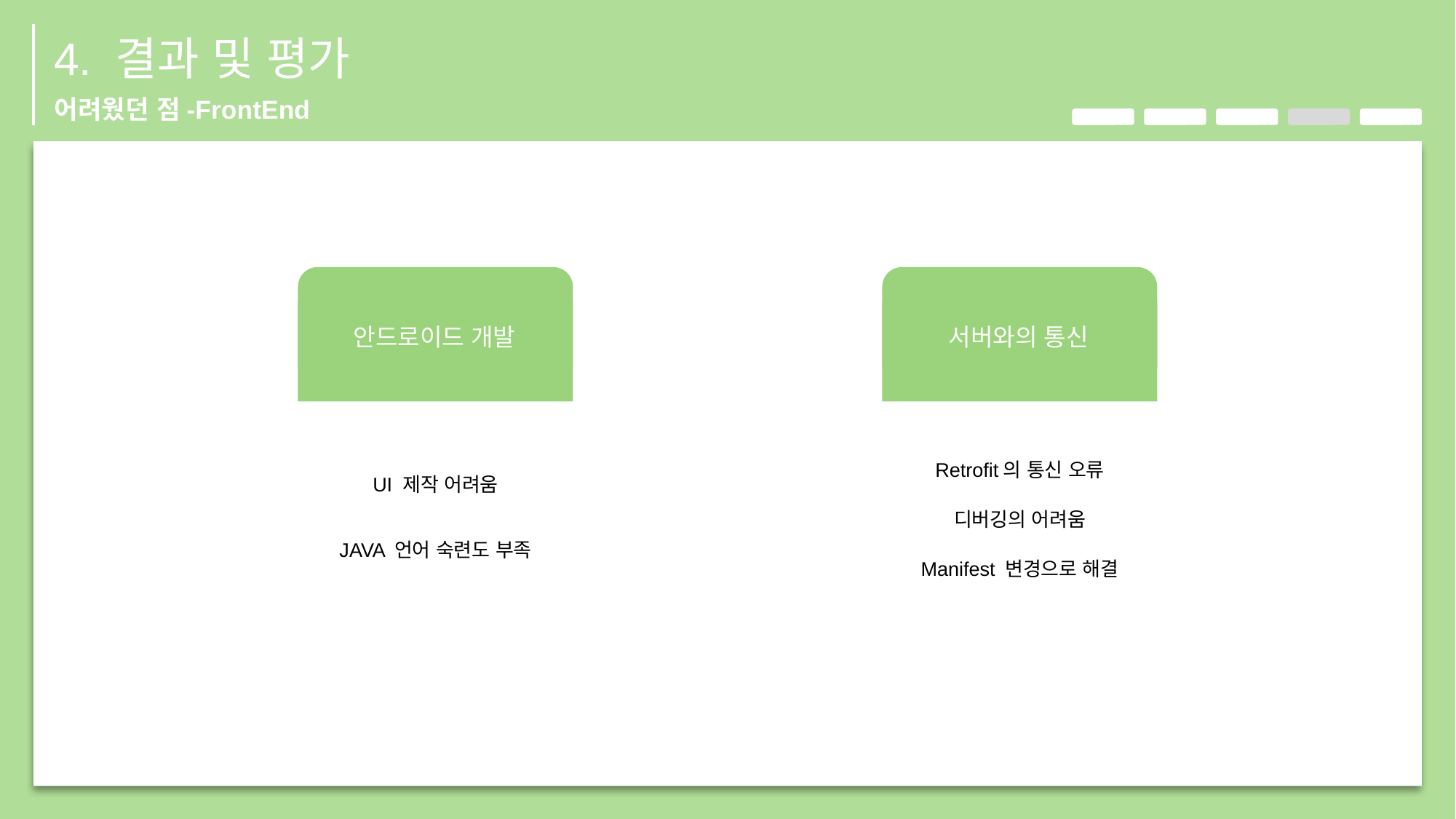

4. 결과 및 평가
어려웠던 점-FrontEnd

안드로이드 개발
UI 제작 어려움
JAVA 언어 숙련도 부족

서버와의 통신
Retrofit의 통신 오류
디버깅의 어려움
Manifest 변경으로 해결